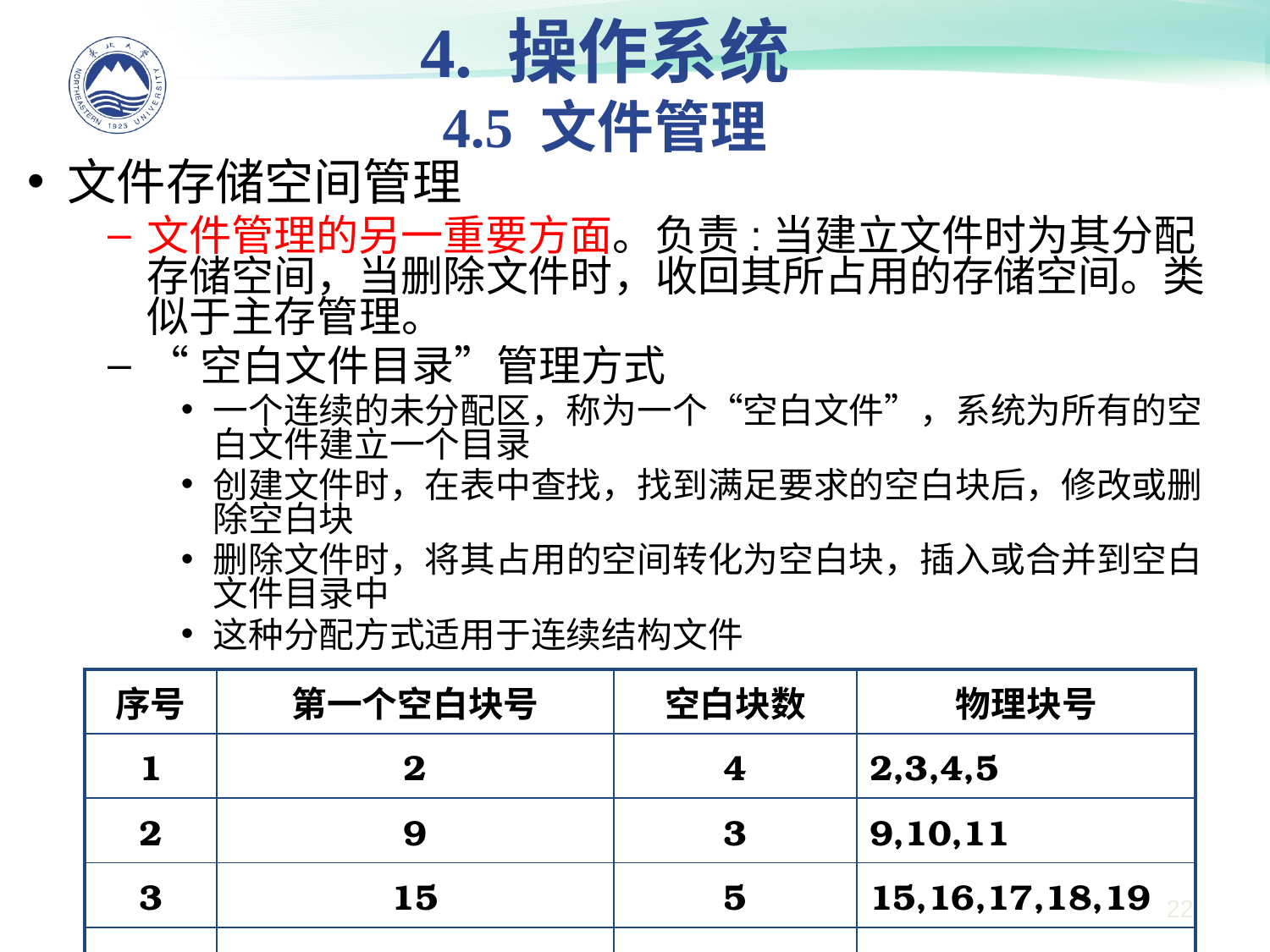

4. 操作系统
4.5 文件管理
文件存储空间管理
文件管理的另一重要方面。负责:当建立文件时为其分配存储空间，当删除文件时，收回其所占用的存储空间。类似于主存管理。
“空白文件目录”管理方式
一个连续的未分配区，称为一个“空白文件”，系统为所有的空白文件建立一个目录
创建文件时，在表中查找，找到满足要求的空白块后，修改或删除空白块
删除文件时，将其占用的空间转化为空白块，插入或合并到空白文件目录中
这种分配方式适用于连续结构文件
| 序号 | 第一个空白块号 | 空白块数 | 物理块号 |
| --- | --- | --- | --- |
| 1 | 2 | 4 | 2,3,4,5 |
| 2 | 9 | 3 | 9,10,11 |
| 3 | 15 | 5 | 15,16,17,18,19 |
| … | … | … |  |
22